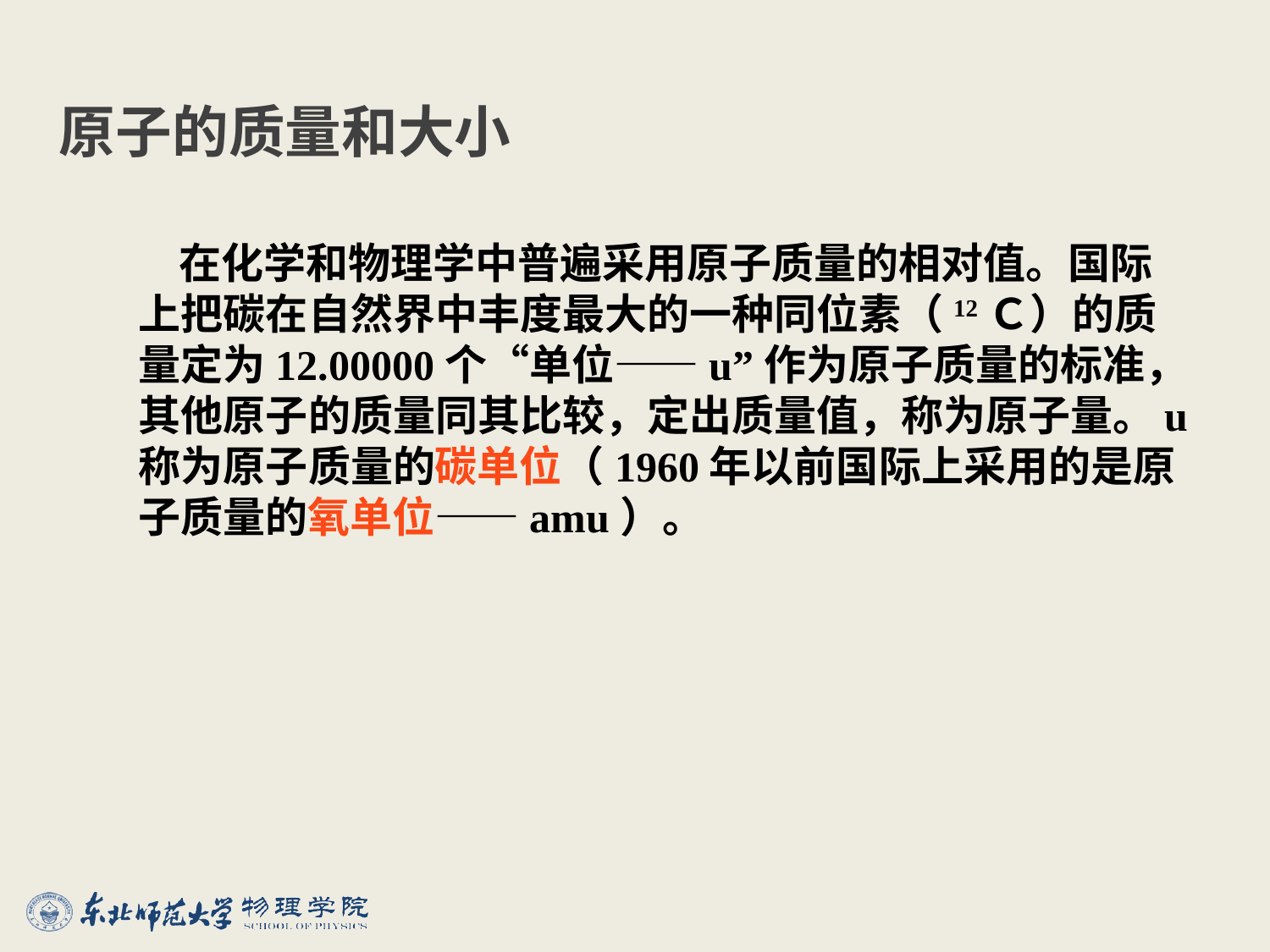

# 原子的质量和大小
在化学和物理学中普遍采用原子质量的相对值。国际上把碳在自然界中丰度最大的一种同位素（12Ｃ）的质量定为12.00000个“单位——u”作为原子质量的标准，其他原子的质量同其比较，定出质量值，称为原子量。u 称为原子质量的碳单位（1960年以前国际上采用的是原子质量的氧单位——amu）。